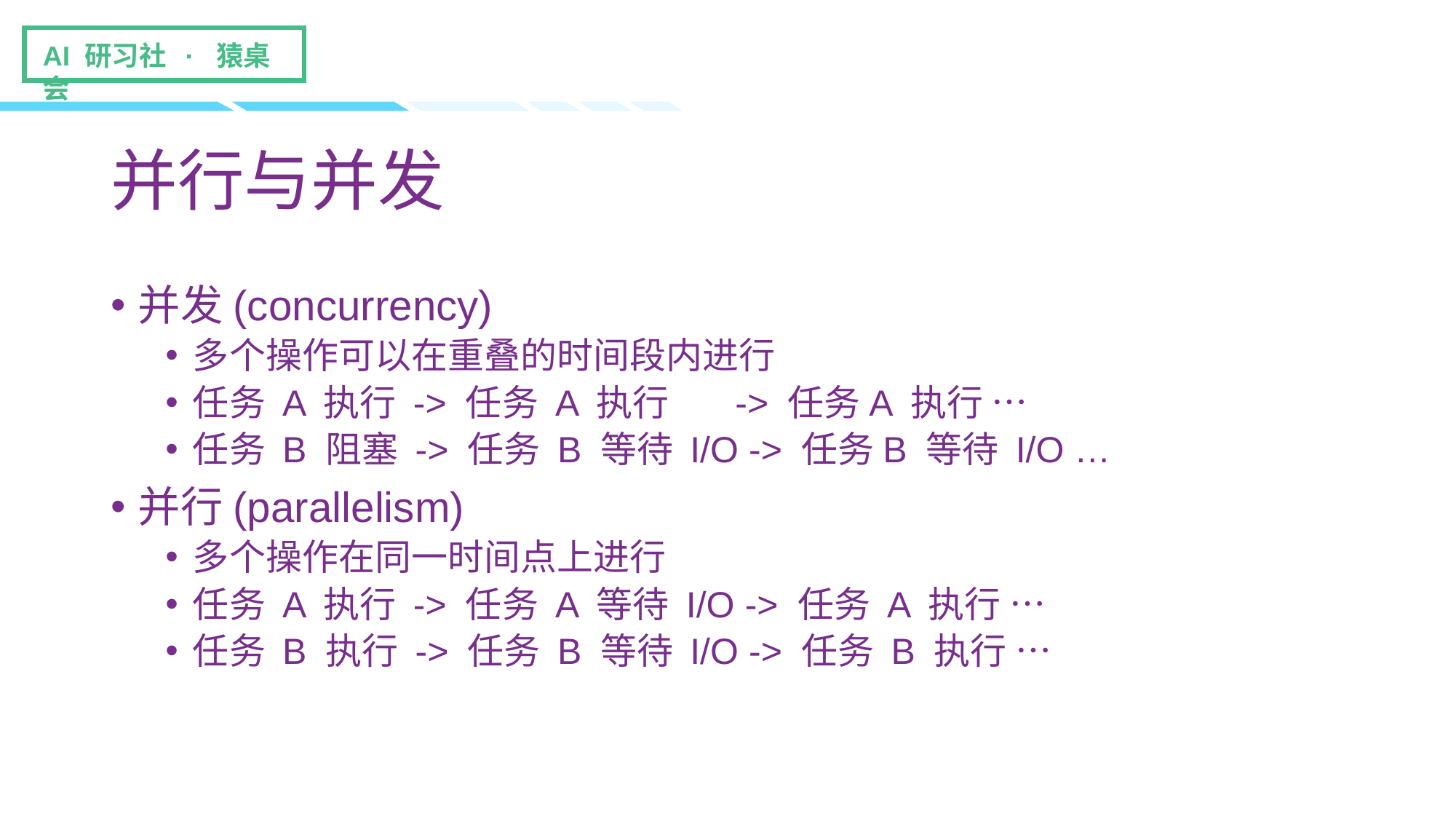

# 并行与并发
并发(concurrency)
多个操作可以在重叠的时间段内进行
任务 A 执行 -> 任务 A 执行       -> 任务A 执行 …
任务 B 阻塞 -> 任务 B 等待 I/O -> 任务B 等待 I/O …
并行(parallelism)
多个操作在同一时间点上进行
任务 A 执行 -> 任务 A 等待 I/O -> 任务 A 执行 …
任务 B 执行 -> 任务 B 等待 I/O -> 任务 B 执行 …